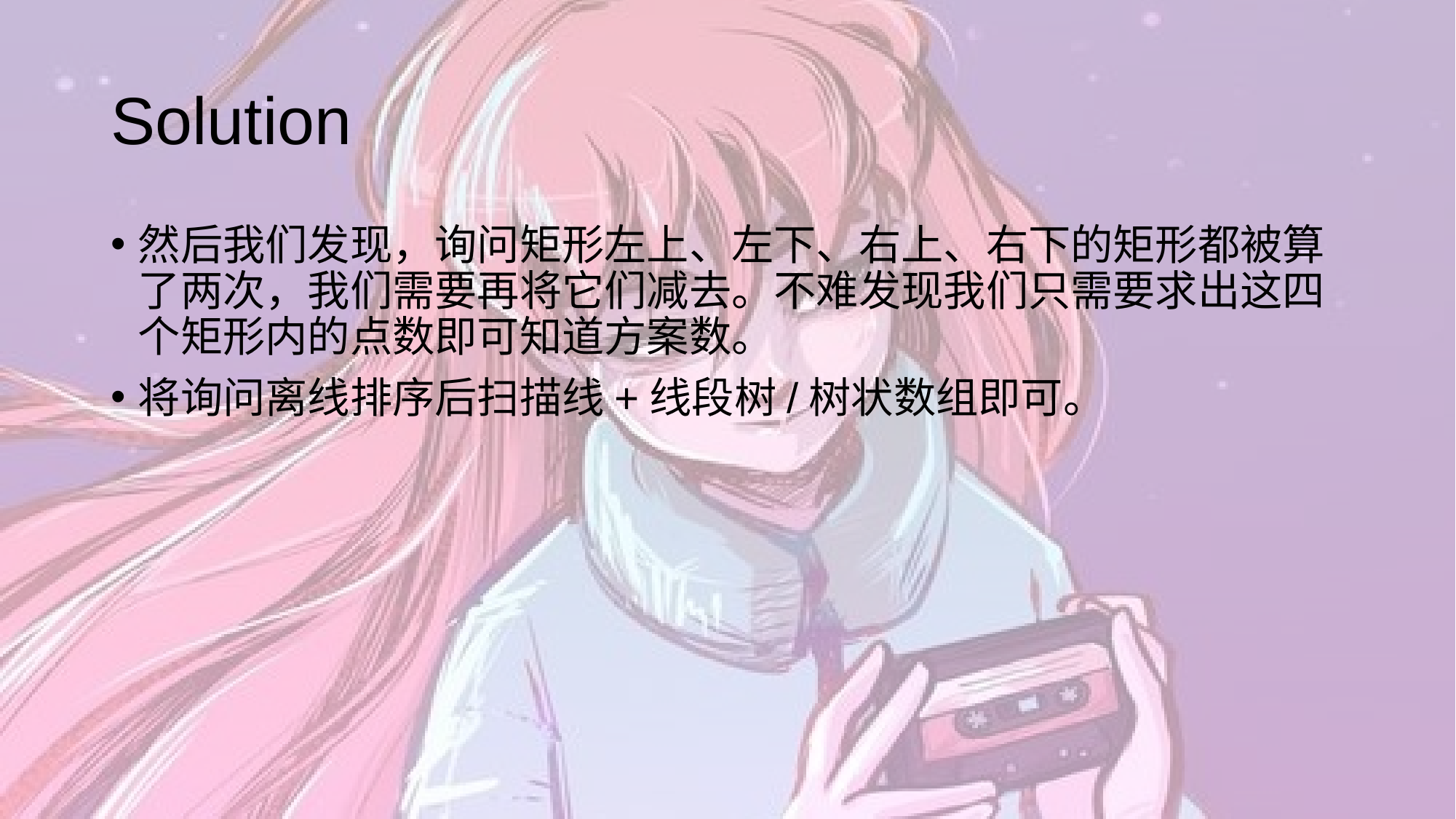

# Solution
然后我们发现，询问矩形左上、左下、右上、右下的矩形都被算了两次，我们需要再将它们减去。不难发现我们只需要求出这四个矩形内的点数即可知道方案数。
将询问离线排序后扫描线+线段树/树状数组即可。